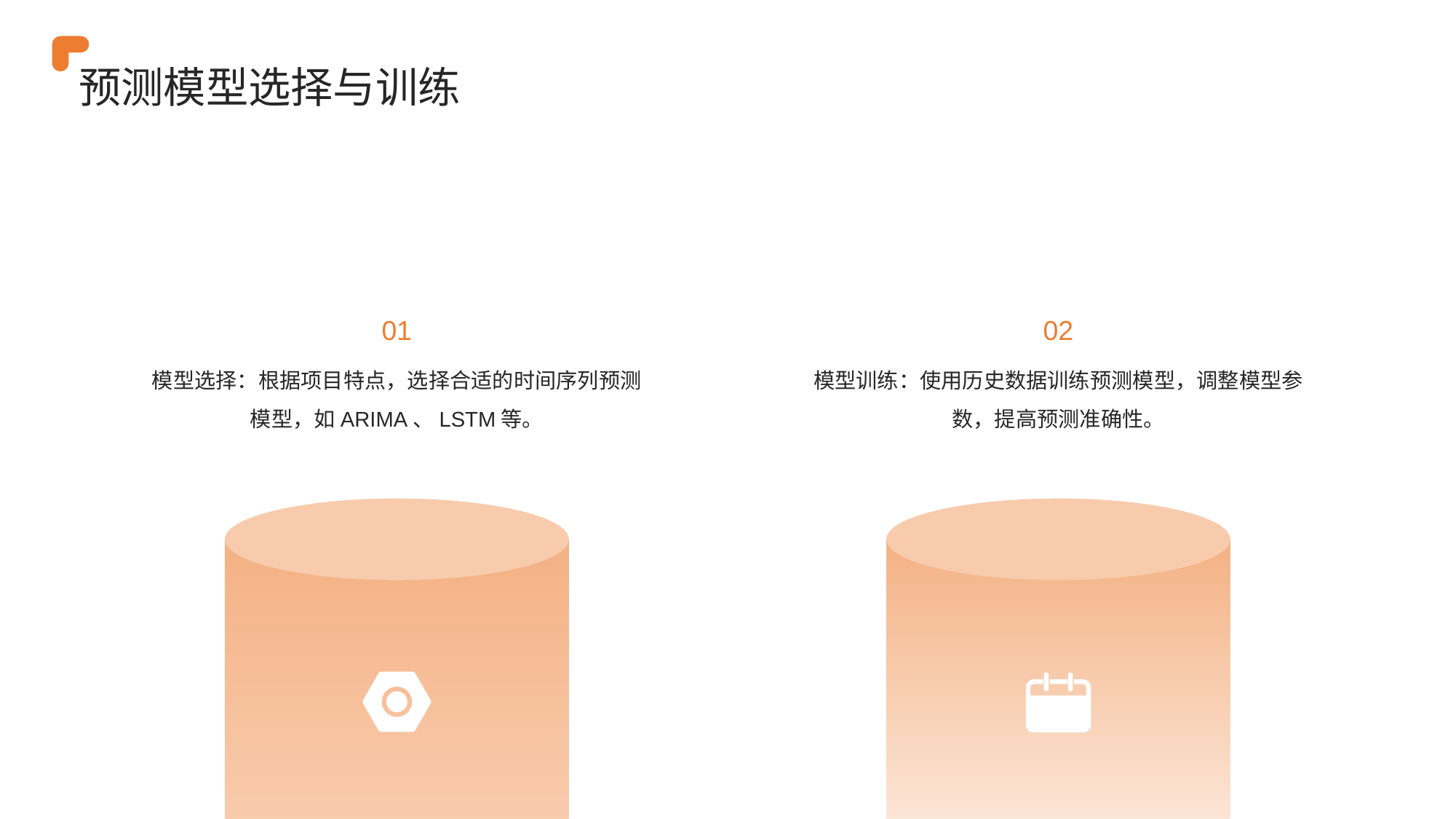

预测模型选择与训练
01
02
模型选择：根据项目特点，选择合适的时间序列预测模型，如ARIMA、LSTM等。
模型训练：使用历史数据训练预测模型，调整模型参数，提高预测准确性。